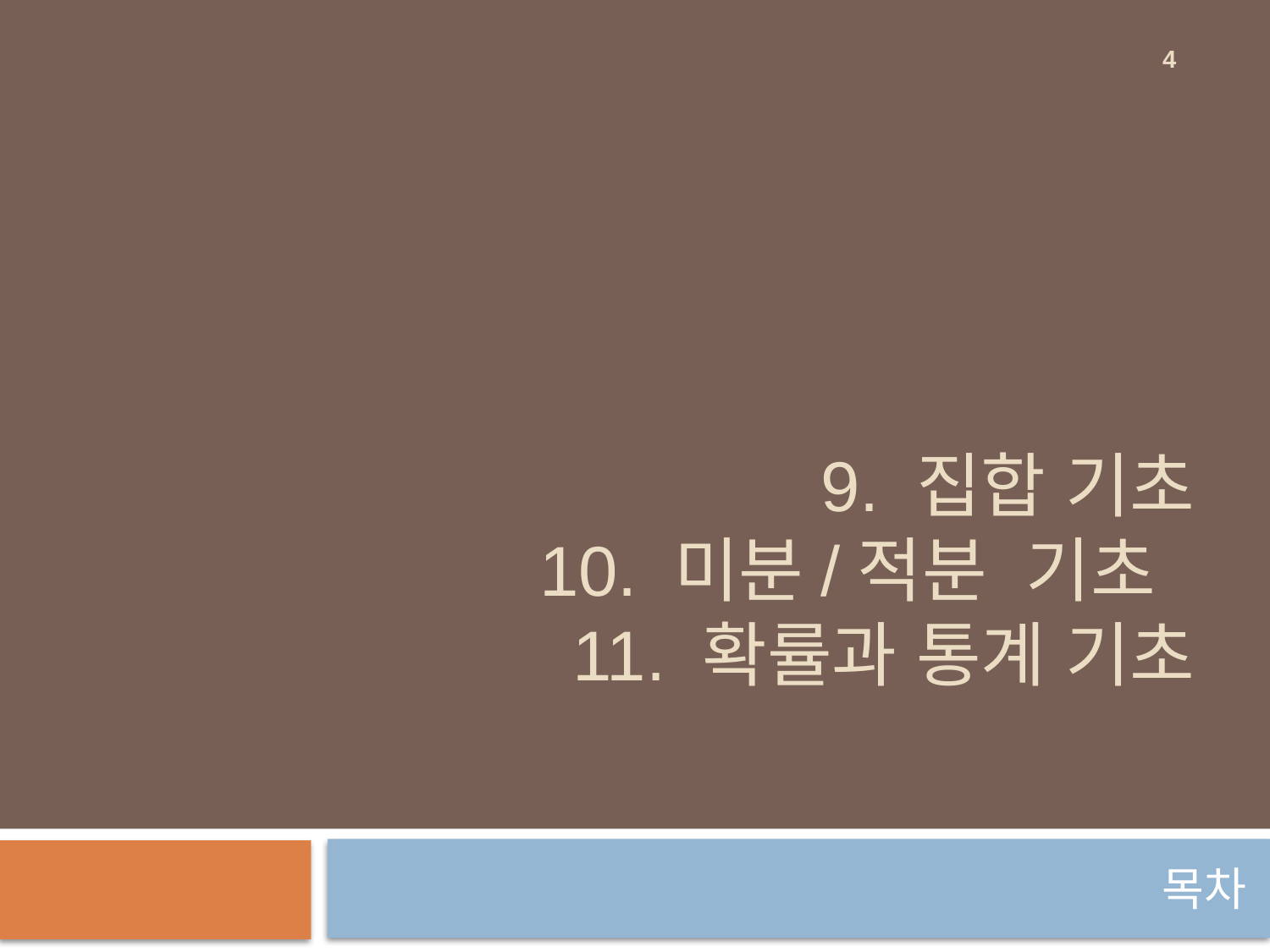

4
# 9. 집합 기초 10. 미분/적분  기초 11. 확률과 통계 기초
목차